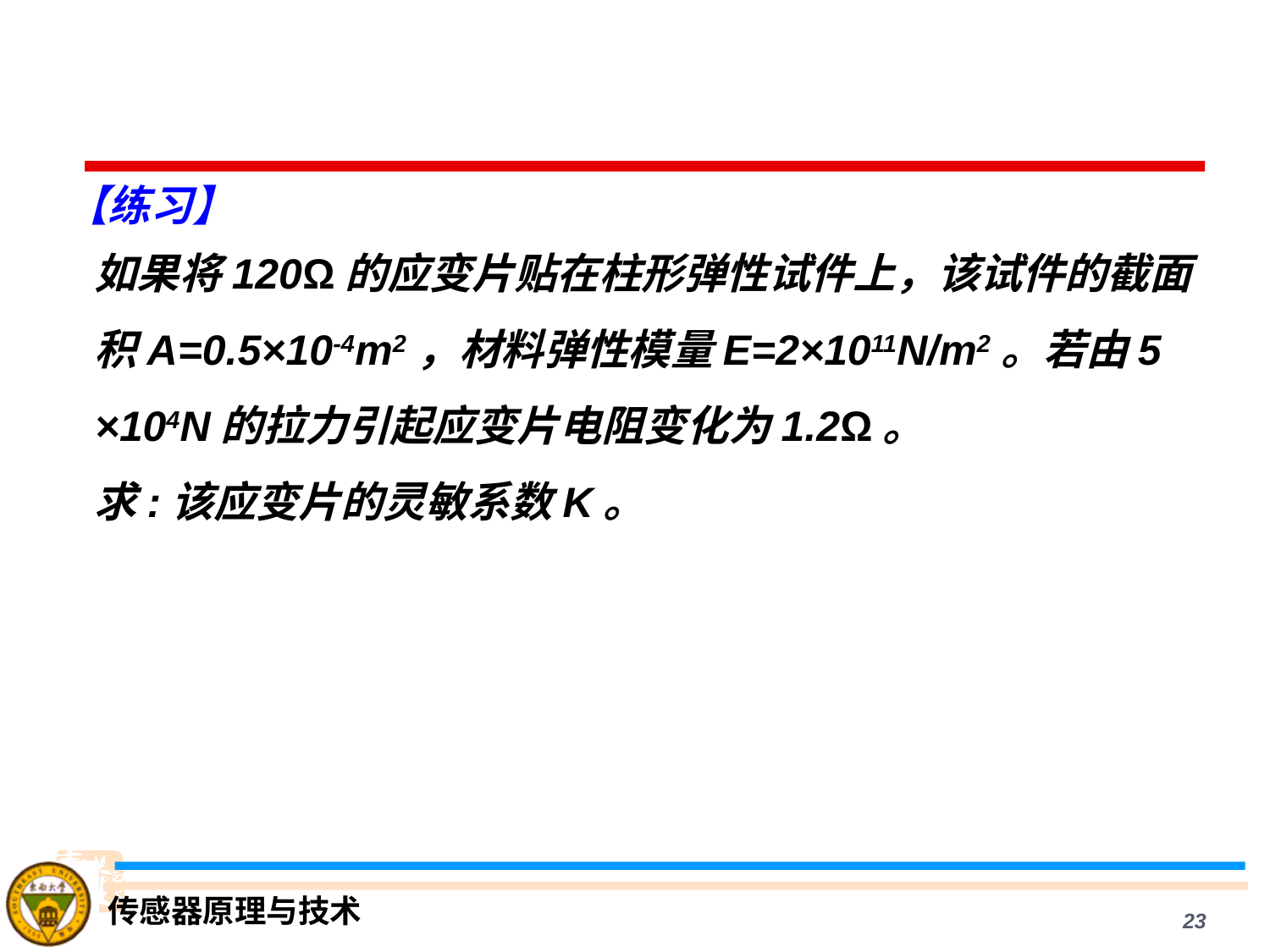

【练习】
如果将120Ω的应变片贴在柱形弹性试件上，该试件的截面积A=0.5×10-4m2，材料弹性模量E=2×1011N/m2。若由5 ×104N的拉力引起应变片电阻变化为1.2Ω。
求:该应变片的灵敏系数K。
23